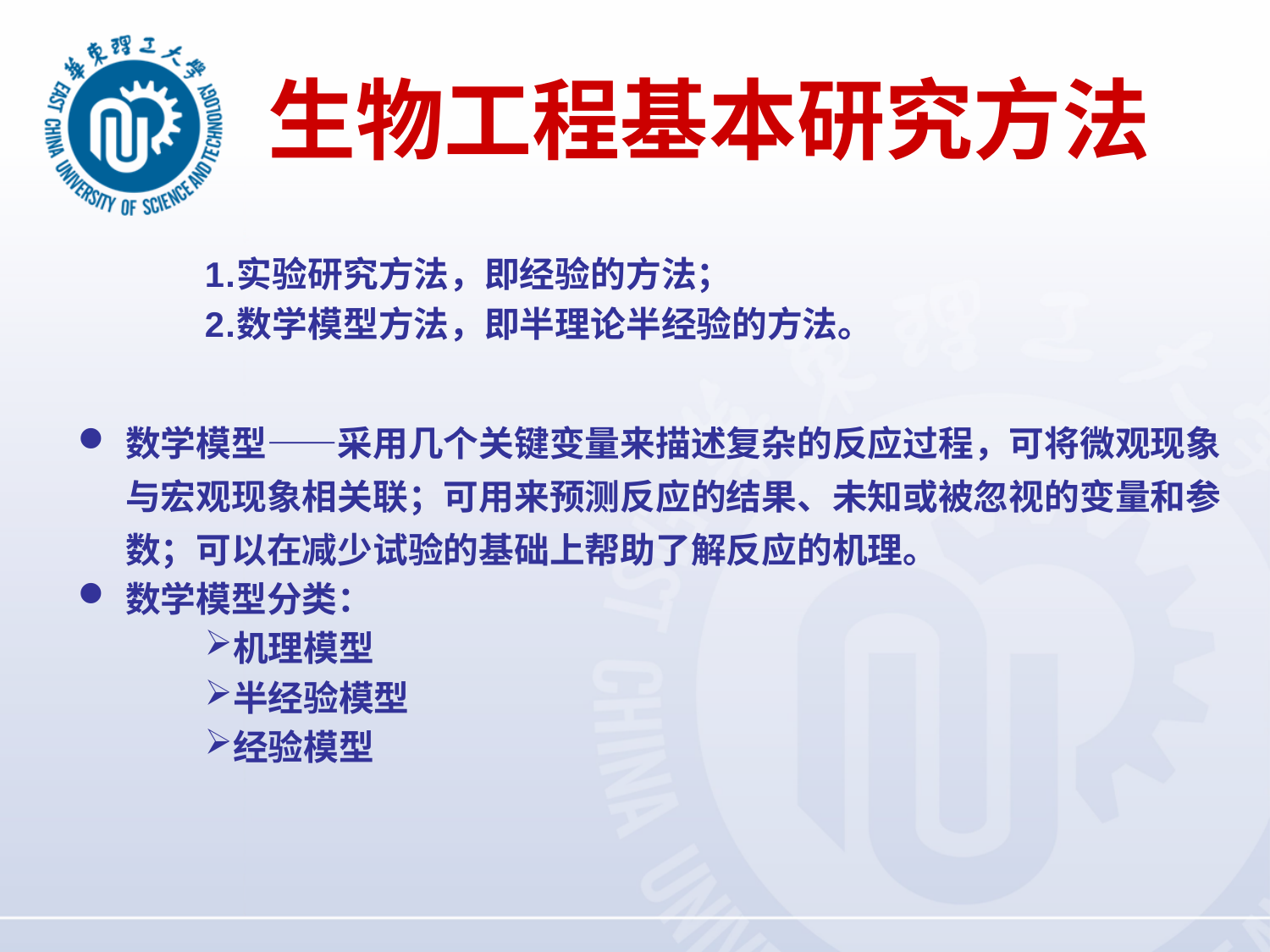

# 生物工程基本研究方法
实验研究方法，即经验的方法；
数学模型方法，即半理论半经验的方法。

数学模型——采用几个关键变量来描述复杂的反应过程，可将微观现象与宏观现象相关联；可用来预测反应的结果、未知或被忽视的变量和参数；可以在减少试验的基础上帮助了解反应的机理。
数学模型分类：
机理模型
半经验模型
经验模型